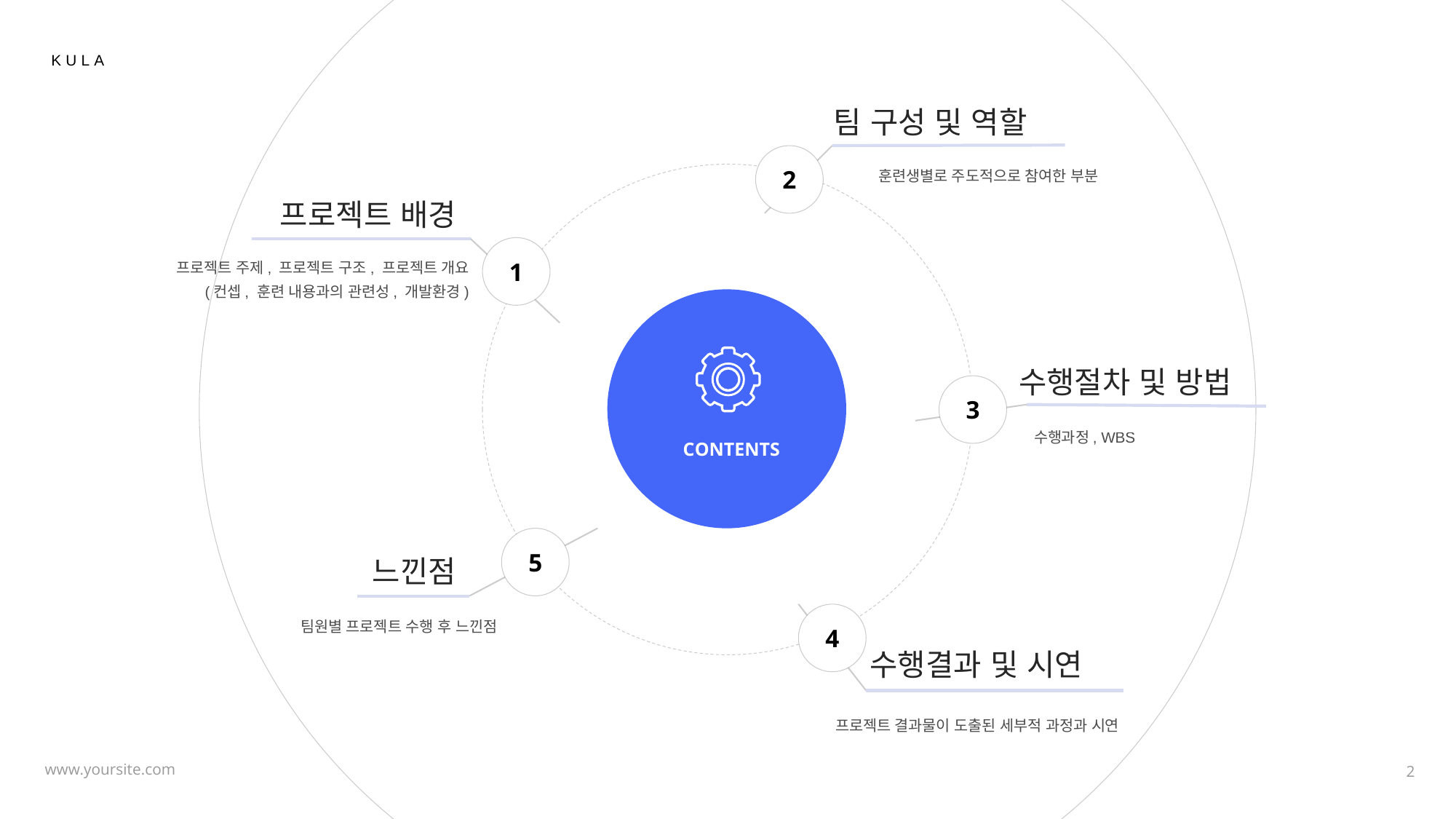

팀 구성 및 역할
2
훈련생별로 주도적으로 참여한 부분

프로젝트 배경
1
프로젝트 주제, 프로젝트 구조, 프로젝트 개요
(컨셉, 훈련 내용과의 관련성, 개발환경)
  CONTENTS

수행절차 및 방법
3

수행과정, WBS
5
느낀점
4
팀원별 프로젝트 수행 후 느낀점
수행결과 및 시연
프로젝트 결과물이 도출된 세부적 과정과 시연
2